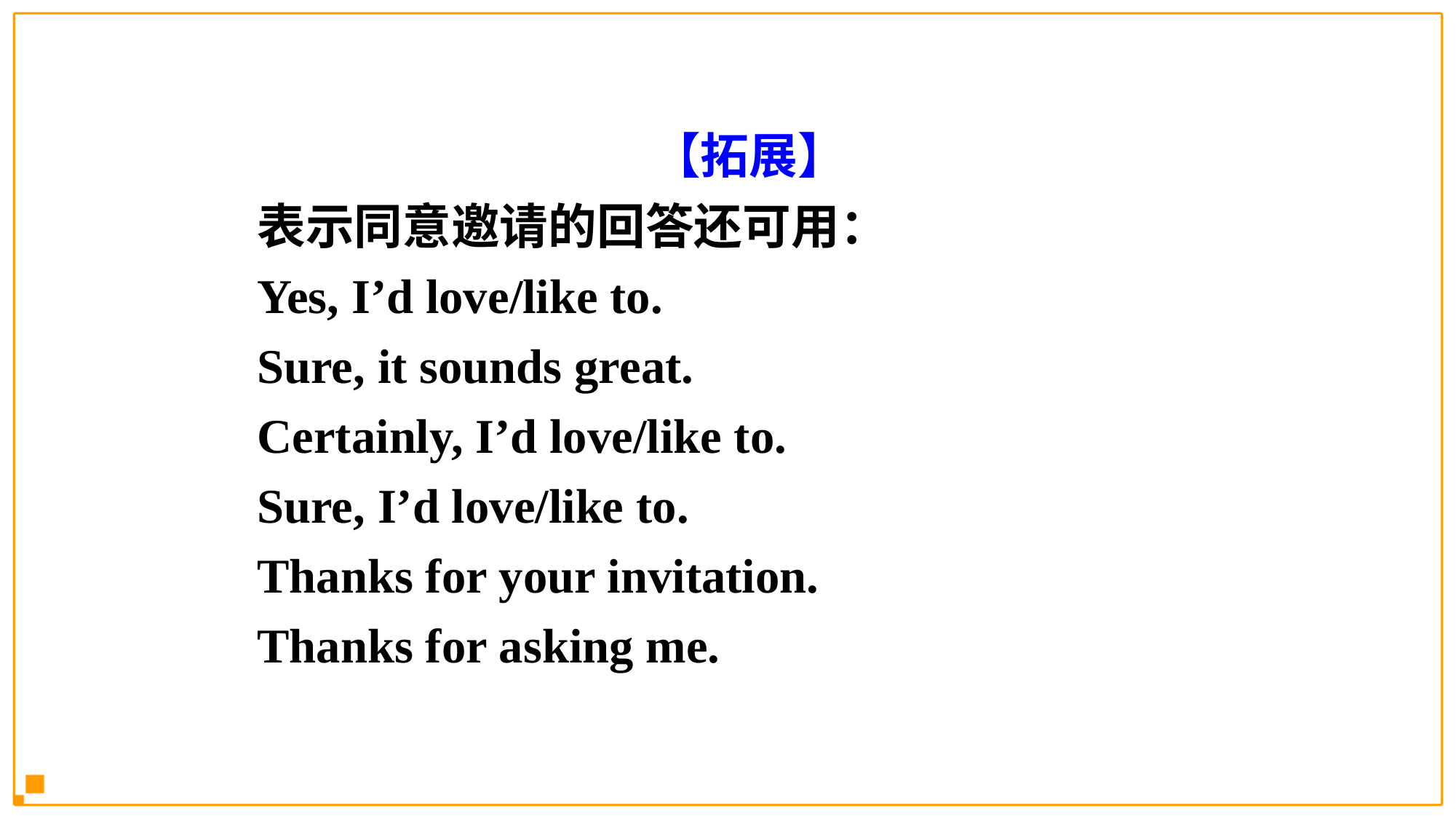

【拓展】
表示同意邀请的回答还可用：
Yes, I’d love/like to.
Sure, it sounds great.
Certainly, I’d love/like to.
Sure, I’d love/like to.
Thanks for your invitation.
Thanks for asking me.